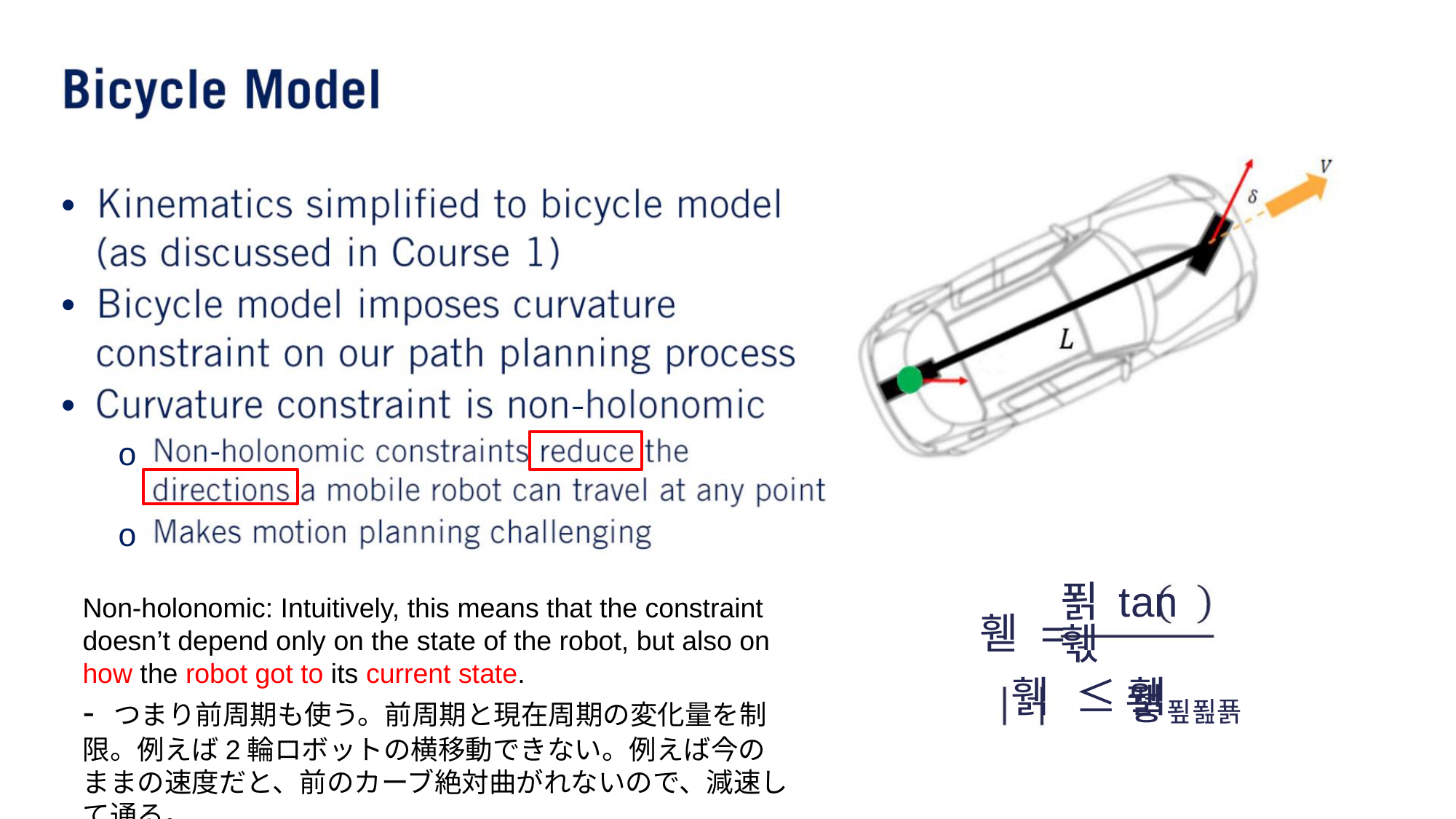

•
•
•

o
o

푉 tan 훿
퐿
Non-holonomic: Intuitively, this means that the constraint doesn’t depend only on the state of the robot, but also on how the robot got to its current state.
- つまり前周期も使う。前周期と現在周期の変化量を制限。例えば2輪ロボットの横移動できない。例えば今のままの速度だと、前のカーブ絶対曲がれないので、減速して通る。
휃 =
휅 ≤ 휅푚푎푥